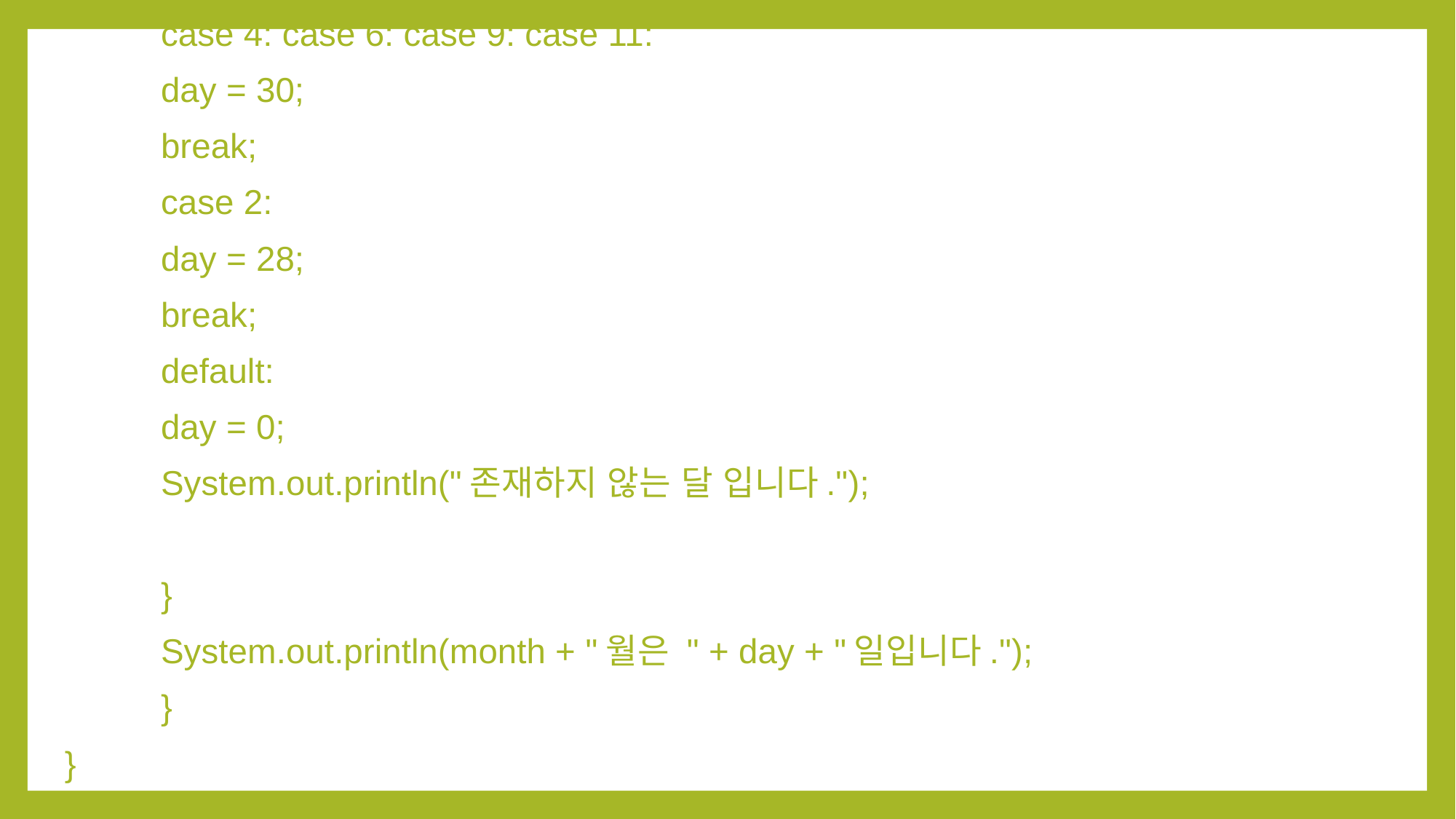

case 4: case 6: case 9: case 11:
				day = 30;
				break;
			case 2:
				day = 28;
				break;
			default:
				day = 0;
				System.out.println("존재하지 않는 달 입니다.");

		}
		System.out.println(month + "월은 " + day + "일입니다.");
	}
}